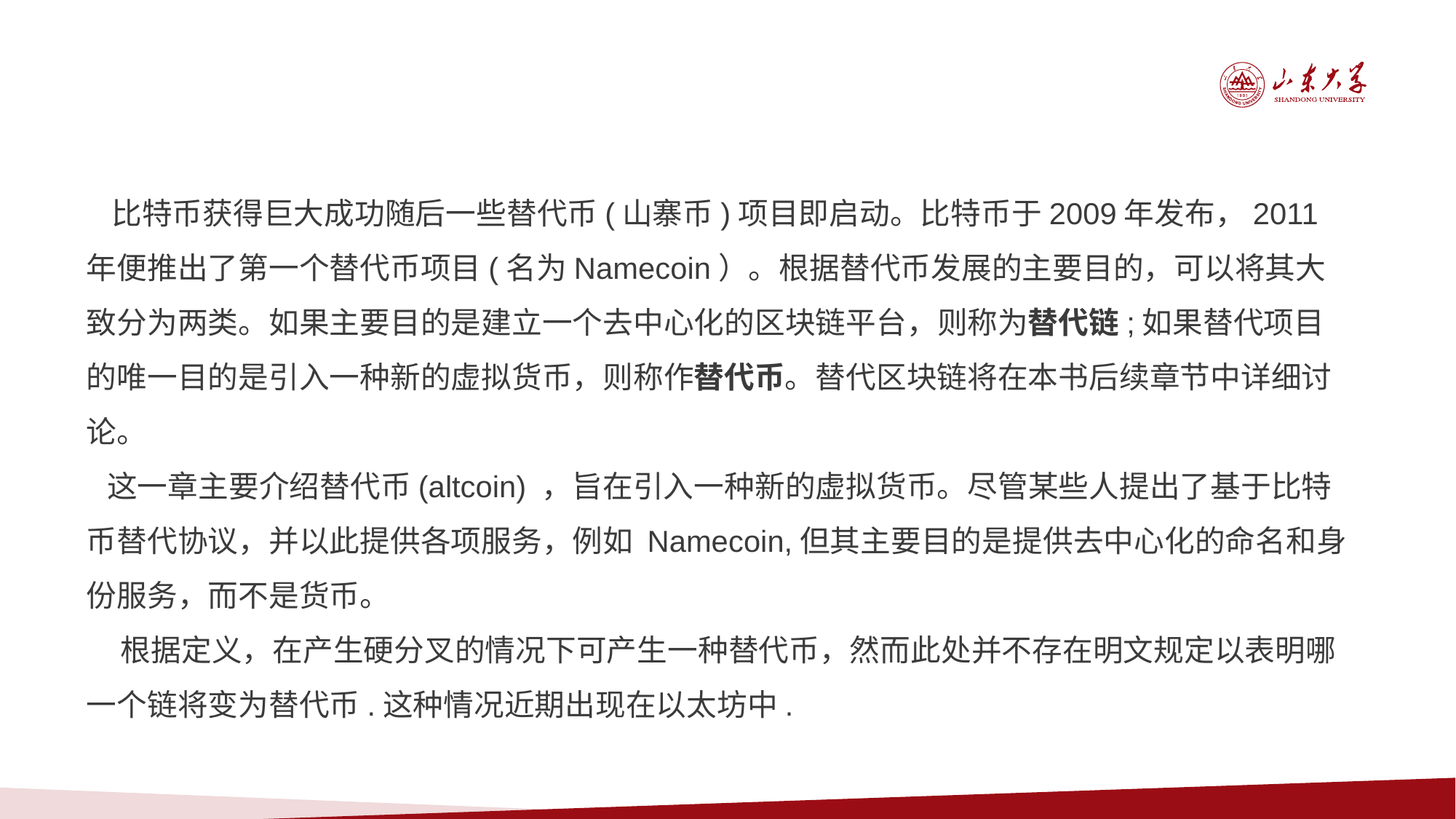

比特币获得巨大成功随后一些替代币(山寨币)项目即启动。比特币于2009年发布，2011年便推出了第一个替代币项目(名为Namecoin）。根据替代币发展的主要目的，可以将其大致分为两类。如果主要目的是建立一个去中心化的区块链平台，则称为替代链;如果替代项目的唯一目的是引入一种新的虚拟货币，则称作替代币。替代区块链将在本书后续章节中详细讨论。
  这一章主要介绍替代币(altcoin) ，旨在引入一种新的虚拟货币。尽管某些人提出了基于比特币替代协议，并以此提供各项服务，例如 Namecoin,但其主要目的是提供去中心化的命名和身份服务，而不是货币。
    根据定义，在产生硬分叉的情况下可产生一种替代币，然而此处并不存在明文规定以表明哪一个链将变为替代币.这种情况近期出现在以太坊中.